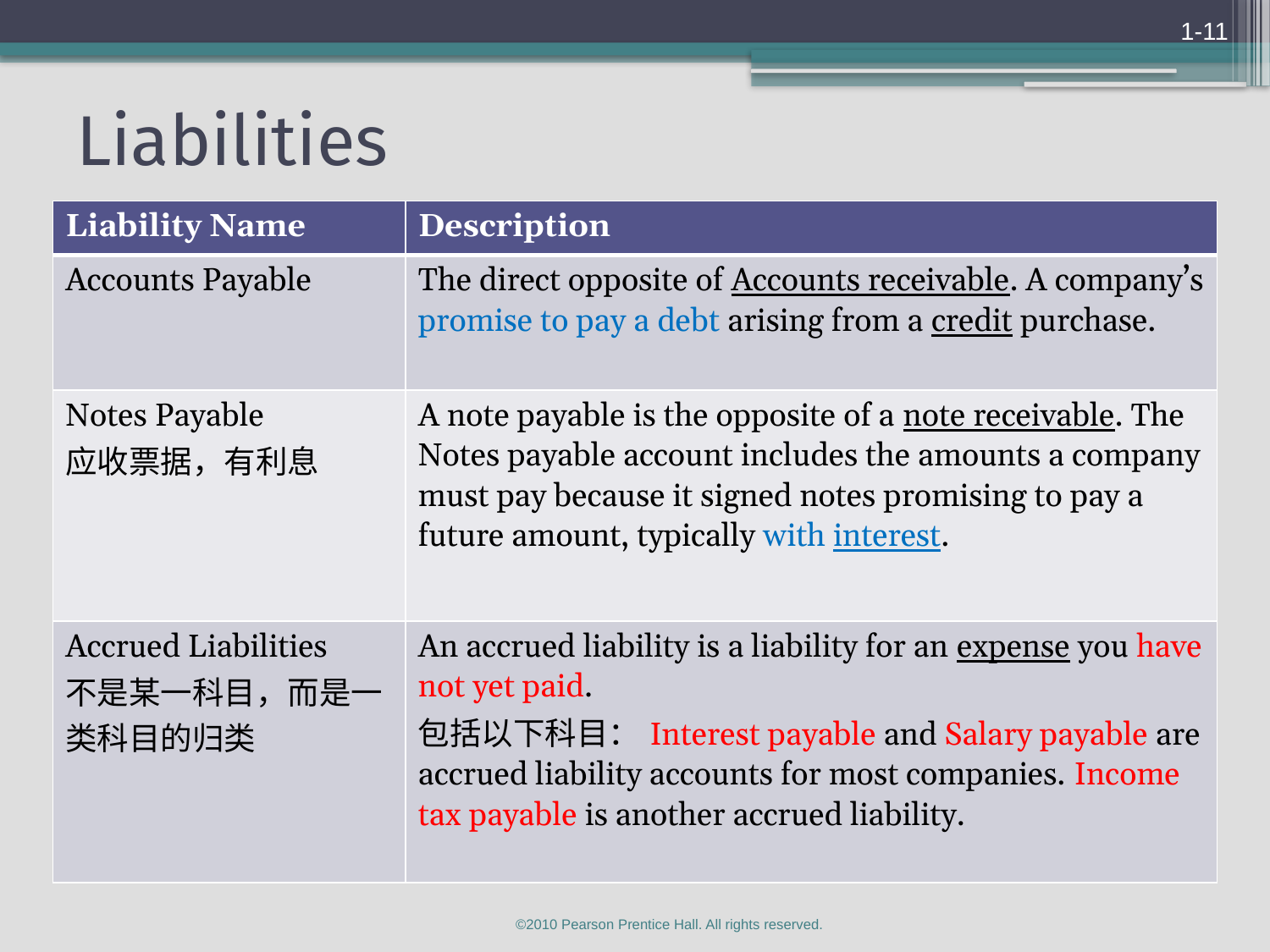

1-11
# Liabilities
| Liability Name | Description |
| --- | --- |
| Accounts Payable | The direct opposite of Accounts receivable. A company’s promise to pay a debt arising from a credit purchase. |
| Notes Payable 应收票据，有利息 | A note payable is the opposite of a note receivable. The Notes payable account includes the amounts a company must pay because it signed notes promising to pay a future amount, typically with interest. |
| Accrued Liabilities 不是某一科目，而是一类科目的归类 | An accrued liability is a liability for an expense you have not yet paid. 包括以下科目：Interest payable and Salary payable are accrued liability accounts for most companies. Income tax payable is another accrued liability. |
©2010 Pearson Prentice Hall. All rights reserved.